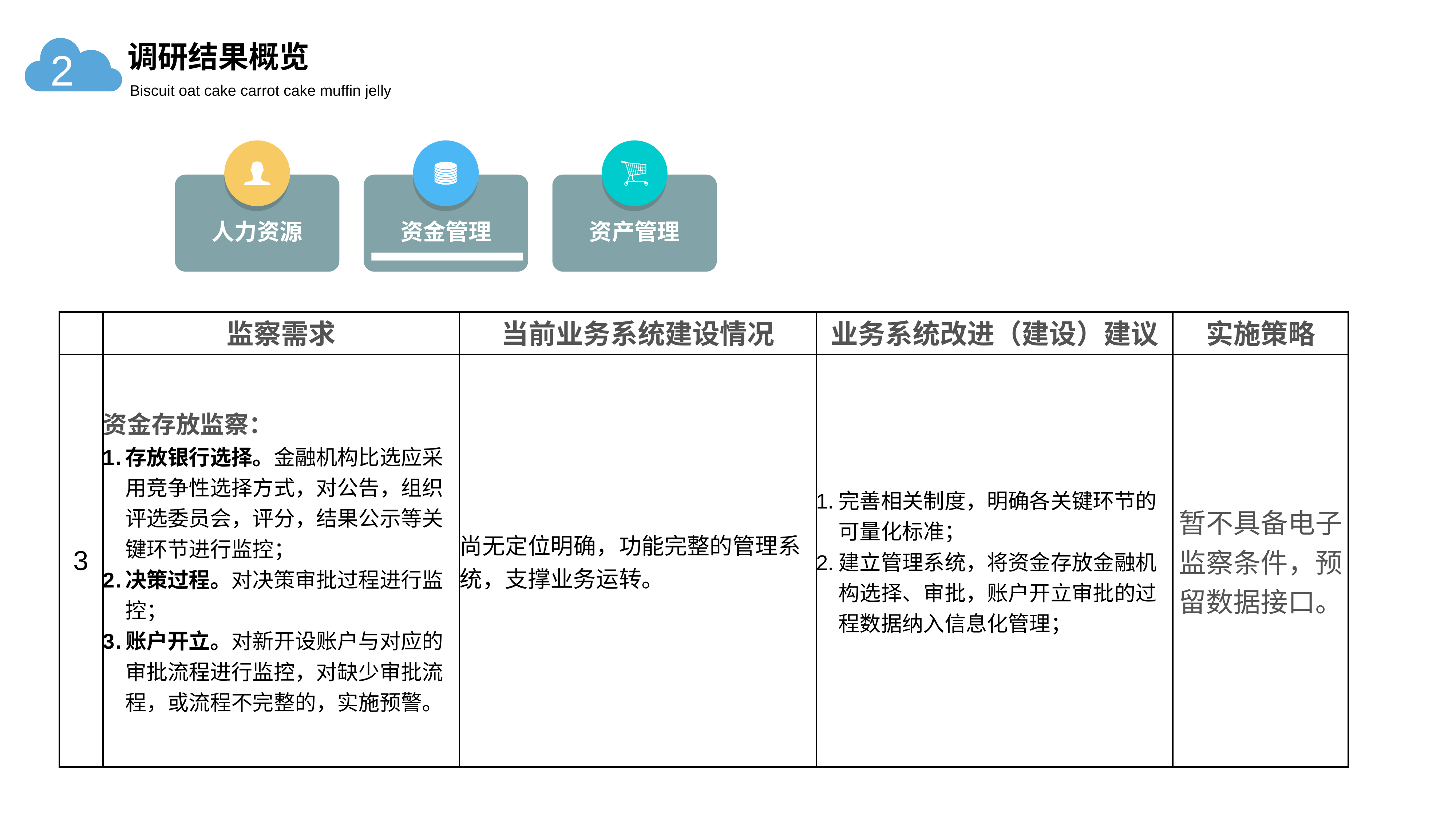

调研结果概览
2

Biscuit oat cake carrot cake muffin jelly

人力资源

资金管理

资产管理

|  | 监察需求 | 当前业务系统建设情况 | 业务系统改进（建设）建议 | 实施策略 |
| --- | --- | --- | --- | --- |
| 3 | 资金存放监察： 存放银行选择。金融机构比选应采用竞争性选择方式，对公告，组织评选委员会，评分，结果公示等关键环节进行监控； 决策过程。对决策审批过程进行监控； 账户开立。对新开设账户与对应的审批流程进行监控，对缺少审批流程，或流程不完整的，实施预警。 | 尚无定位明确，功能完整的管理系统，支撑业务运转。 | 完善相关制度，明确各关键环节的可量化标准； 建立管理系统，将资金存放金融机构选择、审批，账户开立审批的过程数据纳入信息化管理； | 暂不具备电子监察条件，预留数据接口。 |
20